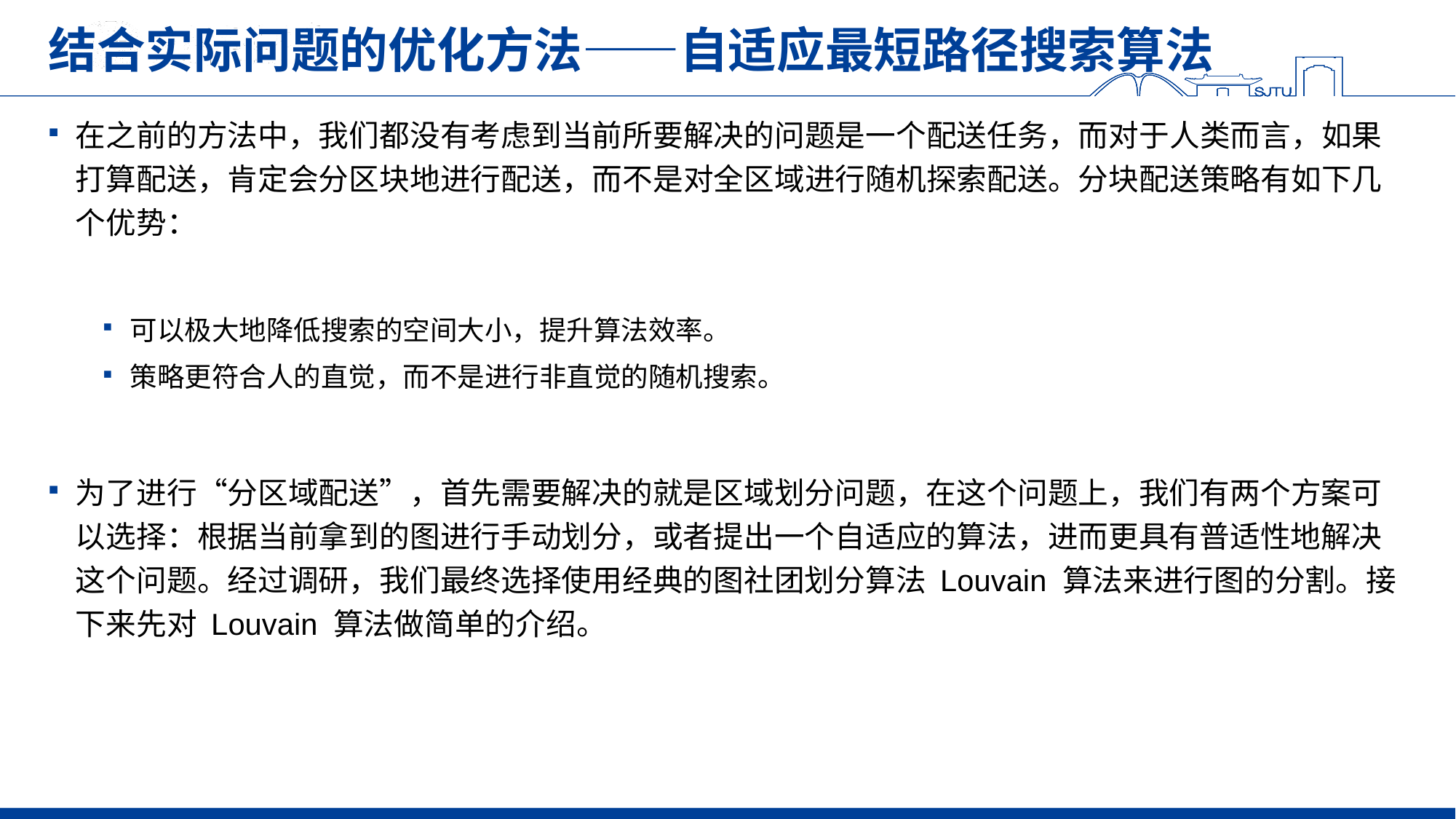

# 结合实际问题的优化方法——自适应最短路径搜索算法
在之前的方法中，我们都没有考虑到当前所要解决的问题是一个配送任务，而对于人类而言，如果打算配送，肯定会分区块地进行配送，而不是对全区域进行随机探索配送。分块配送策略有如下几个优势：

可以极大地降低搜索的空间大小，提升算法效率。
策略更符合人的直觉，而不是进行非直觉的随机搜索。

为了进行“分区域配送”，首先需要解决的就是区域划分问题，在这个问题上，我们有两个方案可以选择：根据当前拿到的图进行手动划分，或者提出一个自适应的算法，进而更具有普适性地解决这个问题。经过调研，我们最终选择使用经典的图社团划分算法 Louvain 算法来进行图的分割。接下来先对 Louvain 算法做简单的介绍。